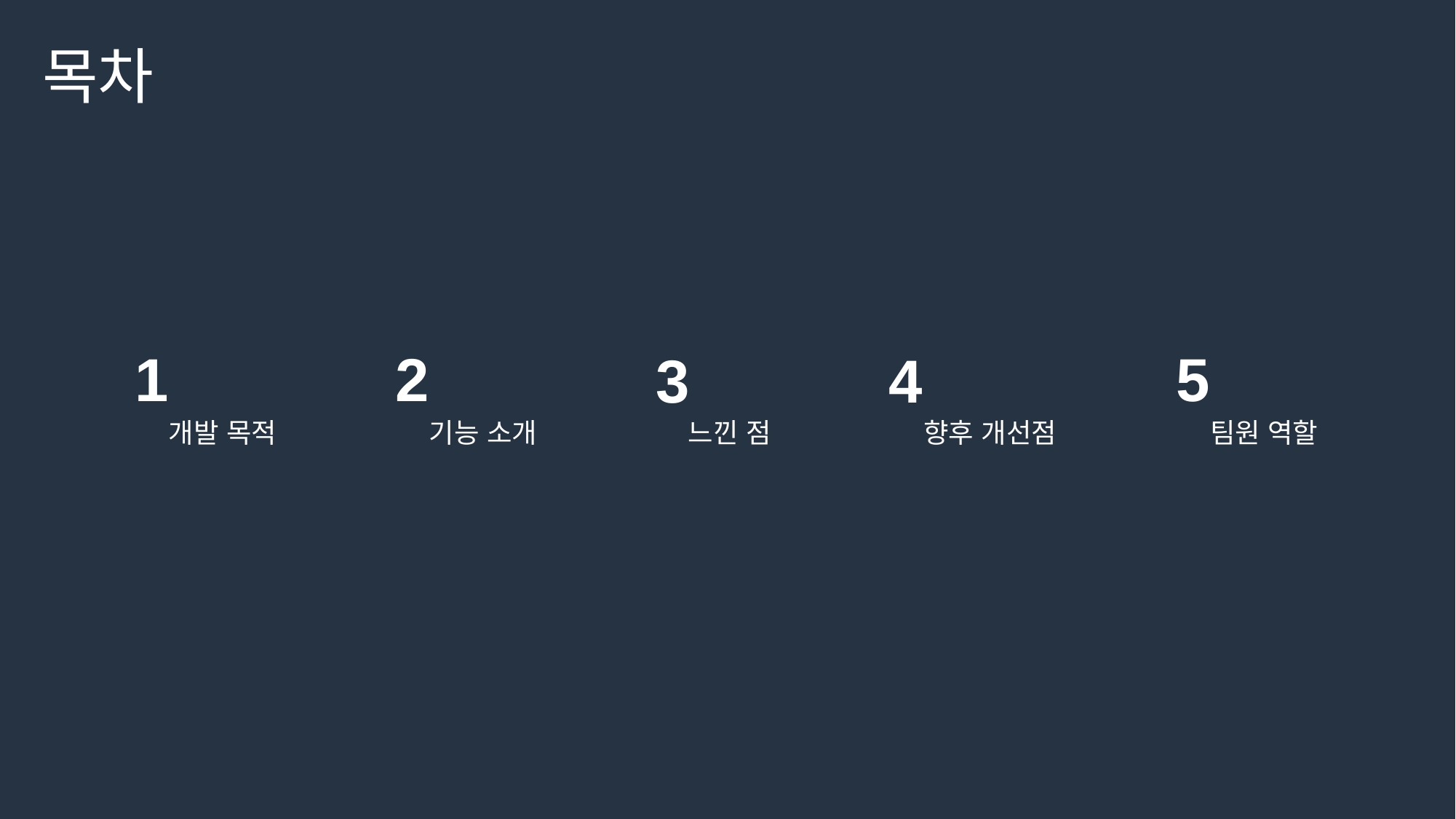

# 목차
1
2
5
3
4
개발 목적
기능 소개
느낀 점
향후 개선점
팀원 역할